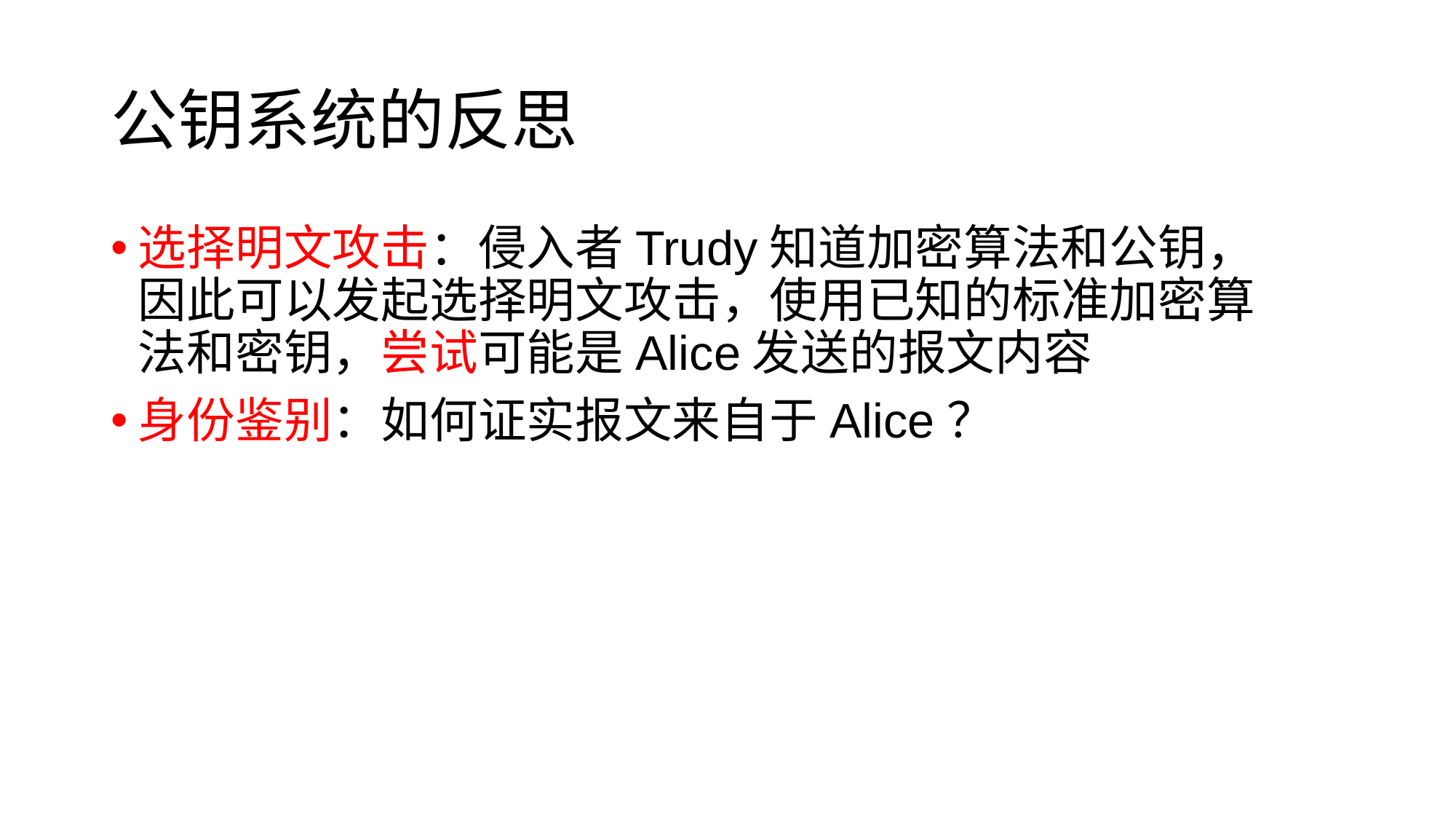

# 公钥系统的反思
选择明文攻击：侵入者Trudy知道加密算法和公钥，因此可以发起选择明文攻击，使用已知的标准加密算法和密钥，尝试可能是Alice发送的报文内容
身份鉴别：如何证实报文来自于Alice？